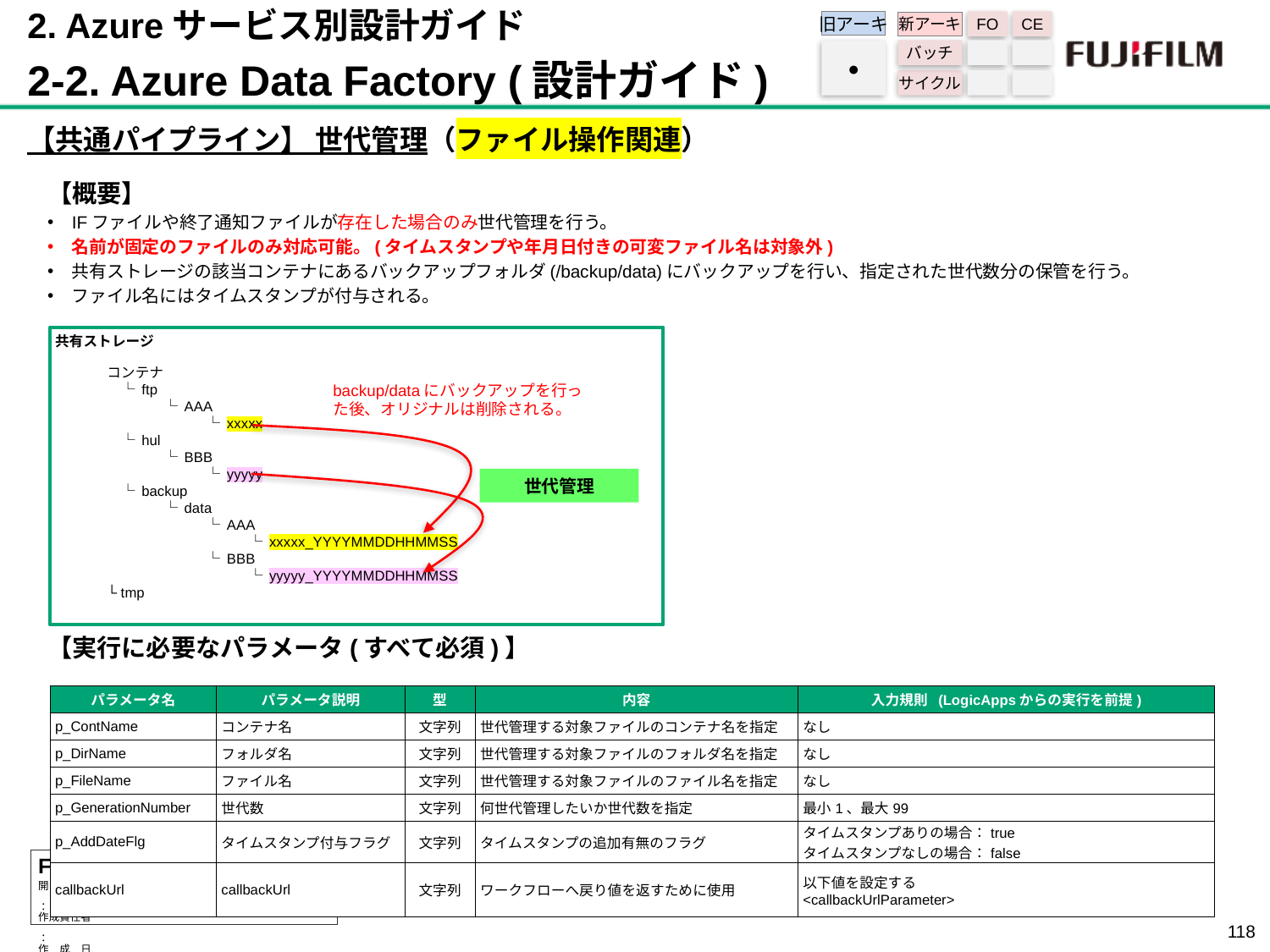

2. Azureサービス別設計ガイド
2-2. Azure Data Factory (設計ガイド)
旧アーキ
FO
CE
新アーキ
バッチ

サイクル

●
【共通パイプライン】 世代管理（ファイル操作関連）
【概要】
IFファイルや終了通知ファイルが存在した場合のみ世代管理を行う。
名前が固定のファイルのみ対応可能。(タイムスタンプや年月日付きの可変ファイル名は対象外)
共有ストレージの該当コンテナにあるバックアップフォルダ(/backup/data)にバックアップを行い、指定された世代数分の保管を行う。
ファイル名にはタイムスタンプが付与される。

【実行に必要なパラメータ(すべて必須)】
共有ストレージ
コンテナ
　└ ftp
　　　　└ AAA
　　　　　　　└ xxxxx
　└ hul
　　　　└ BBB
　　　　　　　└ yyyyy
　└ backup
　　　　└ data
　　　　　　　└ AAA
　　　　　　　　　　└ xxxxx_YYYYMMDDHHMMSS
　　　　　　　└ BBB
　　　　　　　　　　└ yyyyy_YYYYMMDDHHMMSS
└ tmp
backup/dataにバックアップを行った後、オリジナルは削除される。

世代管理

| パラメータ名 | パラメータ説明 | 型 | 内容 | 入力規則 (LogicAppsからの実行を前提) |
| --- | --- | --- | --- | --- |
| p\_ContName | コンテナ名 | 文字列 | 世代管理する対象ファイルのコンテナ名を指定 | なし |
| p\_DirName | フォルダ名 | 文字列 | 世代管理する対象ファイルのフォルダ名を指定 | なし |
| p\_FileName | ファイル名 | 文字列 | 世代管理する対象ファイルのファイル名を指定 | なし |
| p\_GenerationNumber | 世代数 | 文字列 | 何世代管理したいか世代数を指定 | 最小1、最大99 |
| p\_AddDateFlg | タイムスタンプ付与フラグ | 文字列 | タイムスタンプの追加有無のフラグ | タイムスタンプありの場合：true タイムスタンプなしの場合：false |
| callbackUrl | callbackUrl | 文字列 | ワークフローへ戻り値を返すために使用 | 以下値を設定する <callbackUrlParameter> |
118